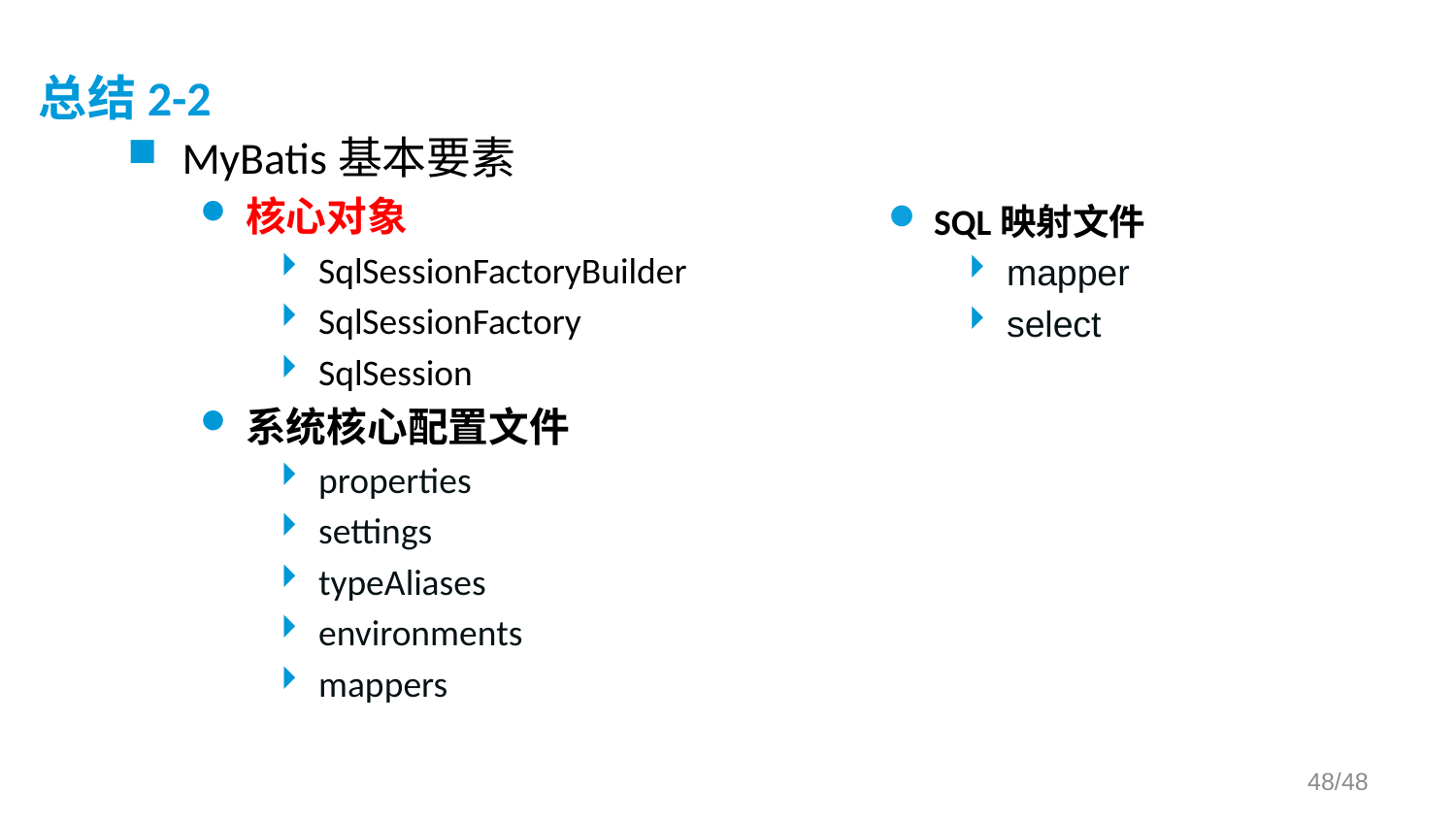

# 总结2-2
MyBatis基本要素
核心对象
SqlSessionFactoryBuilder
SqlSessionFactory
SqlSession
系统核心配置文件
properties
settings
typeAliases
environments
mappers

SQL映射文件
mapper
select

48/48